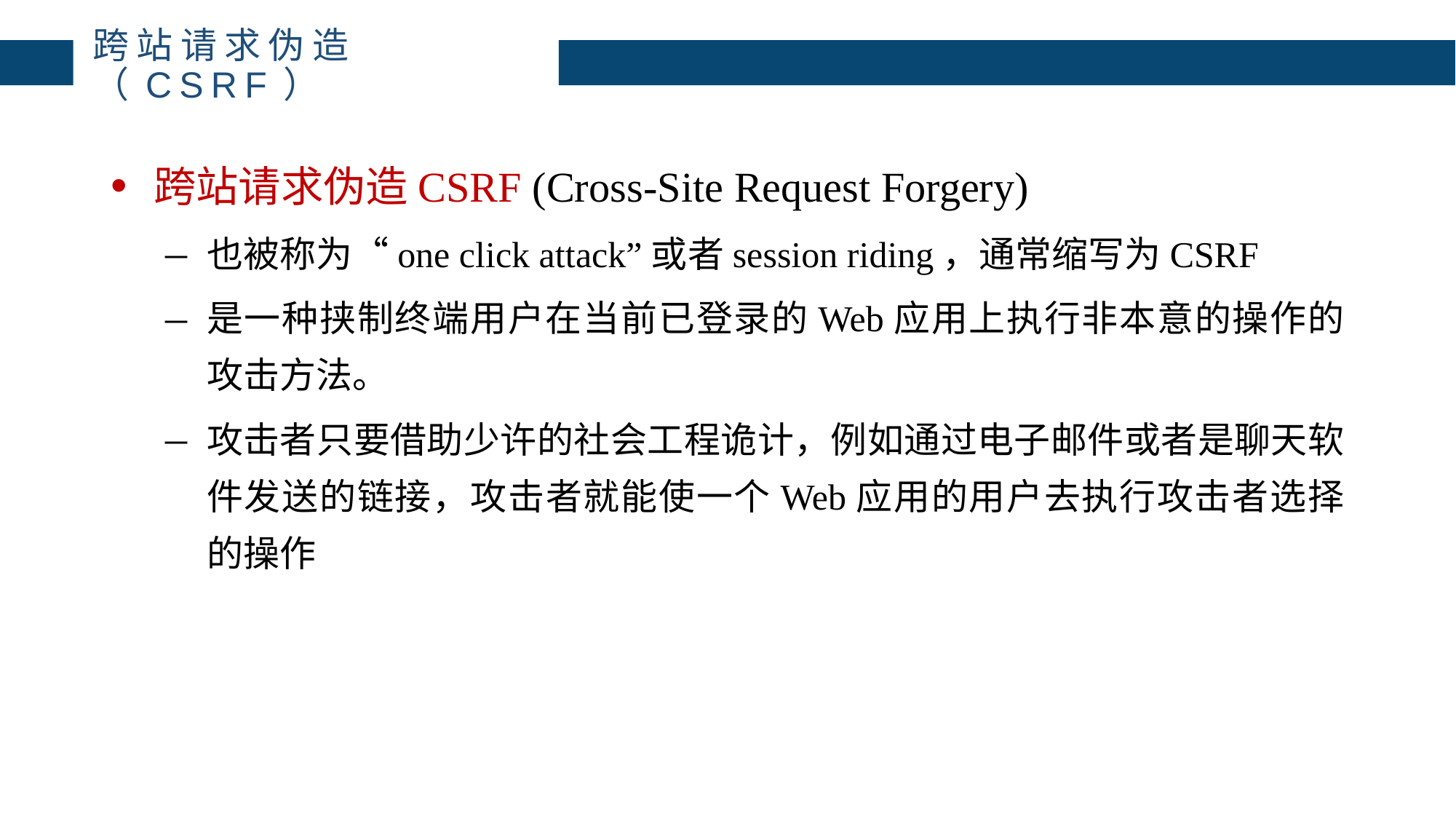

主讲：枕边月亮
主讲：枕边月亮
主讲：枕边月亮
主讲：枕边月亮
主讲：枕边月亮
主讲：枕边月亮

跨站请求伪造（CSRF）
跨站请求伪造CSRF (Cross-­Site Request Forgery)
也被称为“one click attack”或者session riding，通常缩写为CSRF
是一种挟制终端用户在当前已登录的Web应用上执行非本意的操作的攻击方法。
攻击者只要借助少许的社会工程诡计，例如通过电子邮件或者是聊天软件发送的链接，攻击者就能使一个Web应用的用户去执行攻击者选择的操作